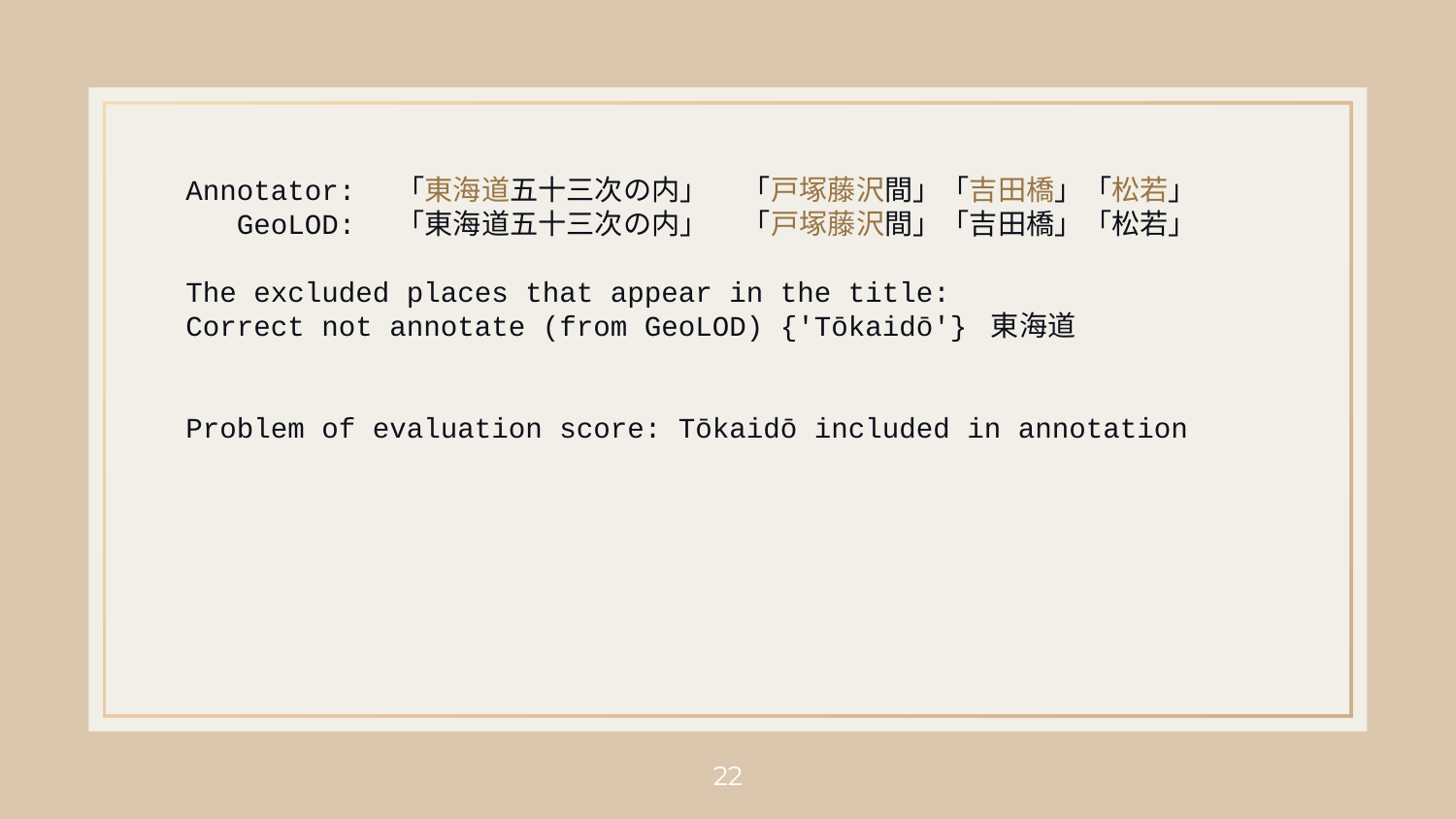

Annotator:  「東海道五十三次の内」  「戸塚藤沢間」「吉田橋」「松若」
   GeoLOD:  「東海道五十三次の内」  「戸塚藤沢間」「吉田橋」「松若」

The excluded places that appear in the title:
Correct not annotate (from GeoLOD) {'Tōkaidō'} 東海道

Problem of evaluation score: Tōkaidō included in annotation
22